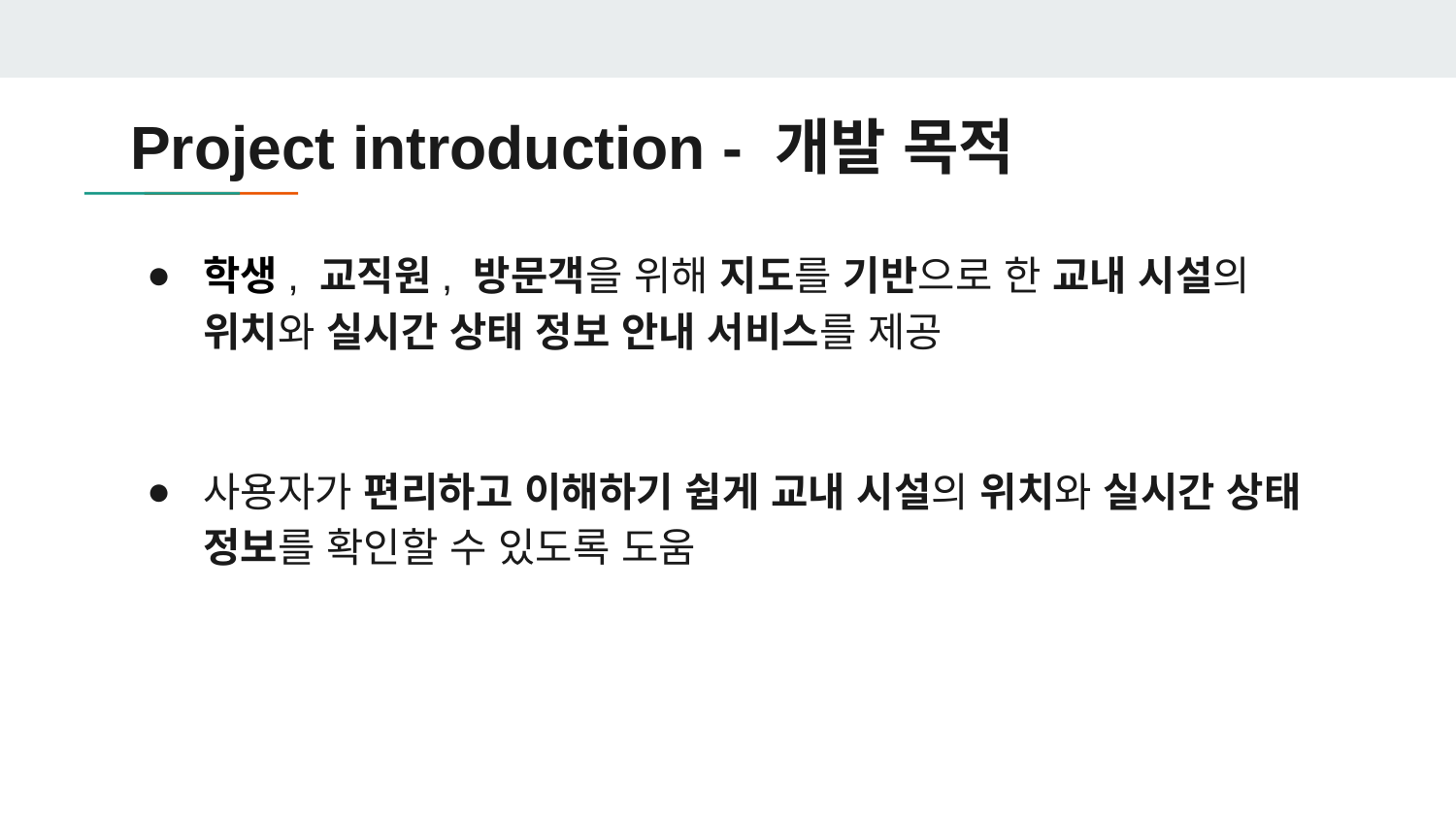

# Project introduction - 개발 목적

학생, 교직원, 방문객을 위해 지도를 기반으로 한 교내 시설의 위치와 실시간 상태 정보 안내 서비스를 제공

사용자가 편리하고 이해하기 쉽게 교내 시설의 위치와 실시간 상태 정보를 확인할 수 있도록 도움